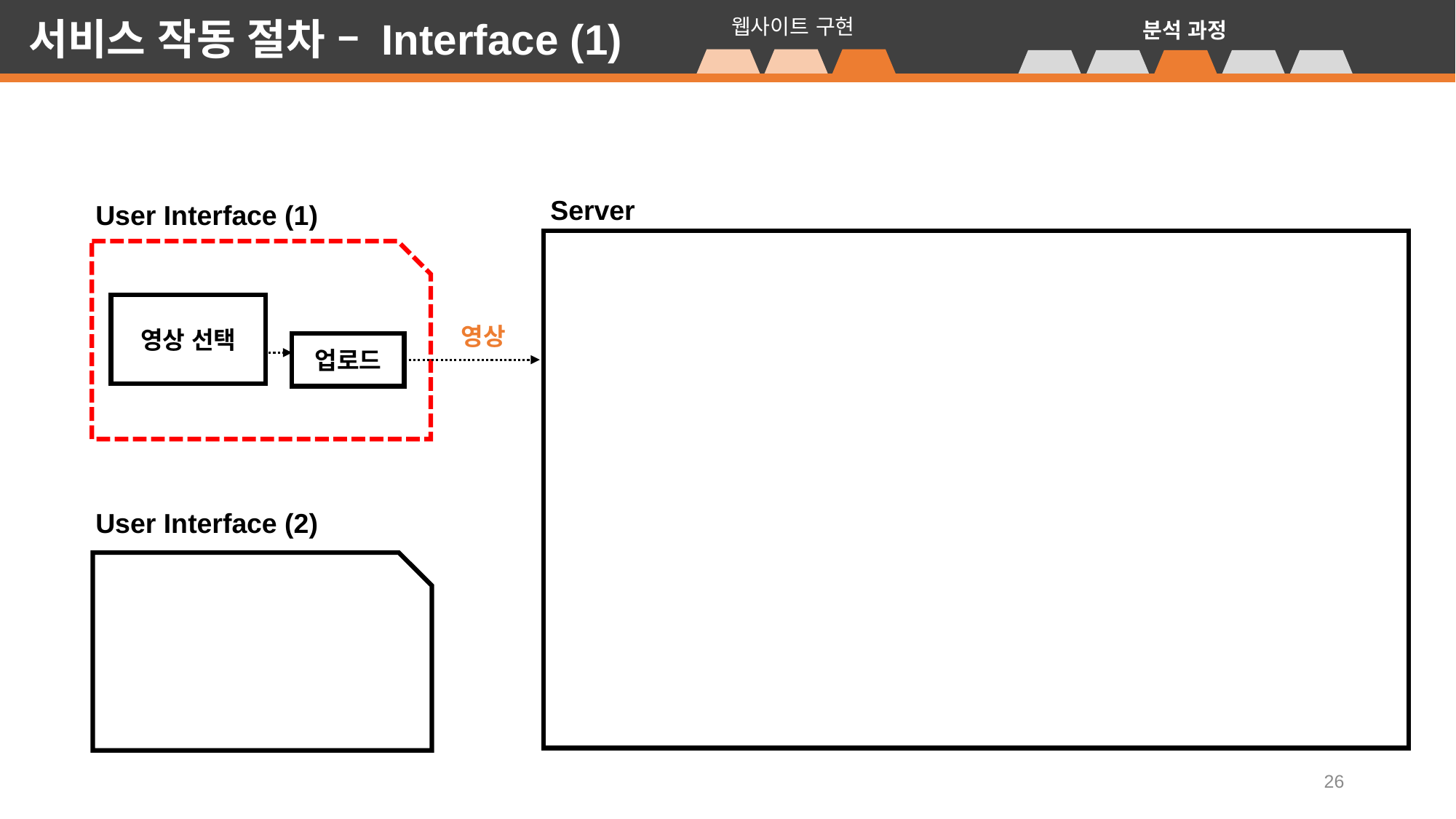

서비스 작동 절차 – Interface (1)
웹사이트 구현
분석 과정

Server
User Interface (1)

영상 선택
영상
업로드
User Interface (2)

26